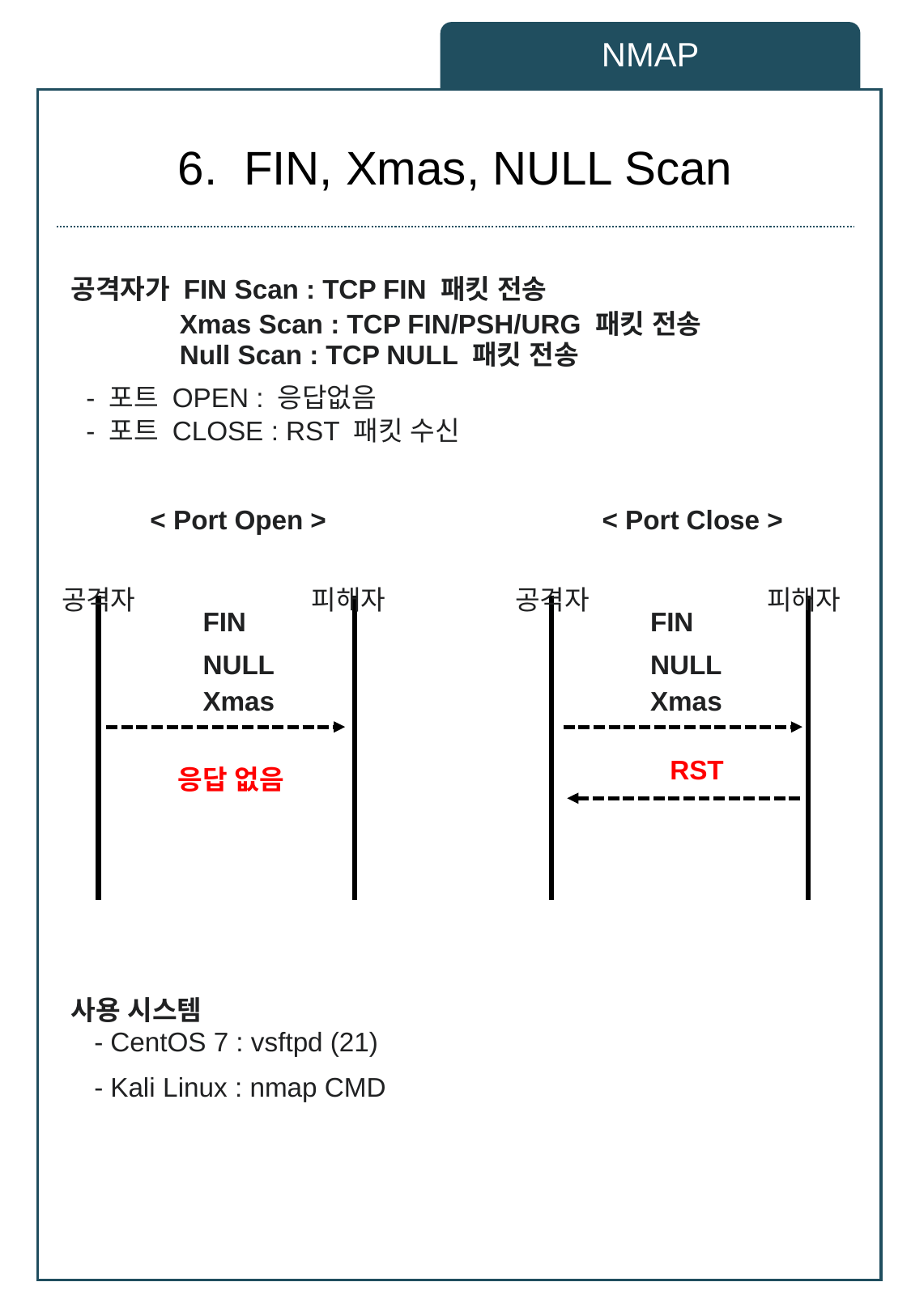

NMAP

# 6.  FIN, Xmas, NULL Scan
공격자가 FIN Scan : TCP FIN 패킷 전송
              Xmas Scan : TCP FIN/PSH/URG 패킷 전송
              Null Scan : TCP NULL 패킷 전송
 - 포트 OPEN : 응답없음
 - 포트 CLOSE : RST 패킷 수신
< Port Open >
< Port Close >
 공격자
 피해자
 공격자
 피해자
FIN
FIN
NULL
NULL
Xmas
Xmas
RST
응답 없음
사용 시스템
- CentOS 7 : vsftpd (21)
- Kali Linux : nmap CMD